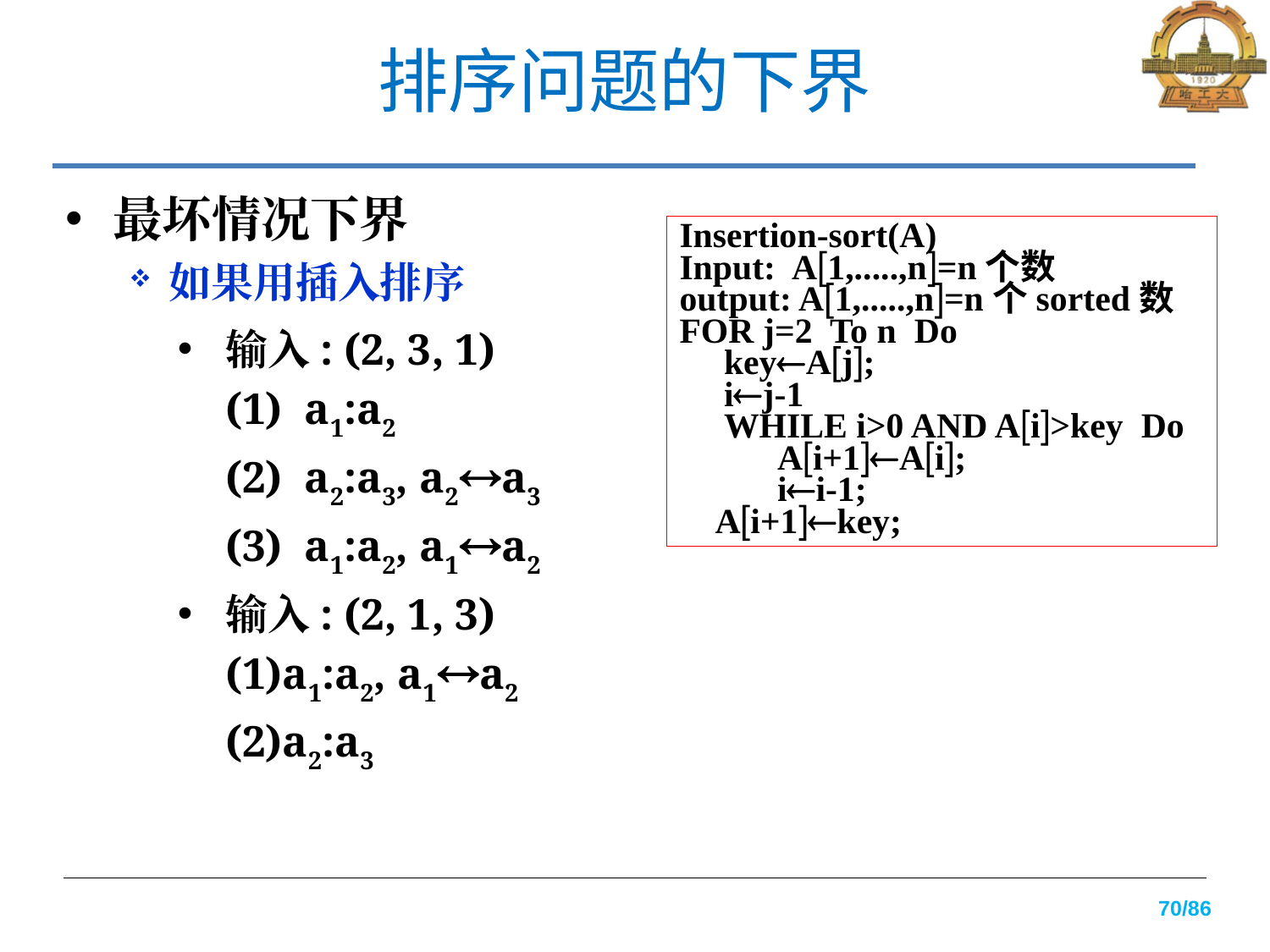

# 排序问题的下界
最坏情况下界
如果用插入排序
Insertion-sort(A)
Input:  A[1,.....,n]=n个数
output: A[1,.....,n]=n个sorted数
FOR j=2  To n  Do
     key←A[j];
     i←j-1
     WHILE i>0 AND A[i]>key  Do
           A[i+1]←A[i];
           i←i-1;
    A[i+1]←key;
输入: (2, 3, 1)
	(1)  a1:a2
	(2)  a2:a3, a2↔a3
	(3)  a1:a2, a1↔a2
输入: (2, 1, 3)
	(1)a1:a2, a1↔a2
	(2)a2:a3